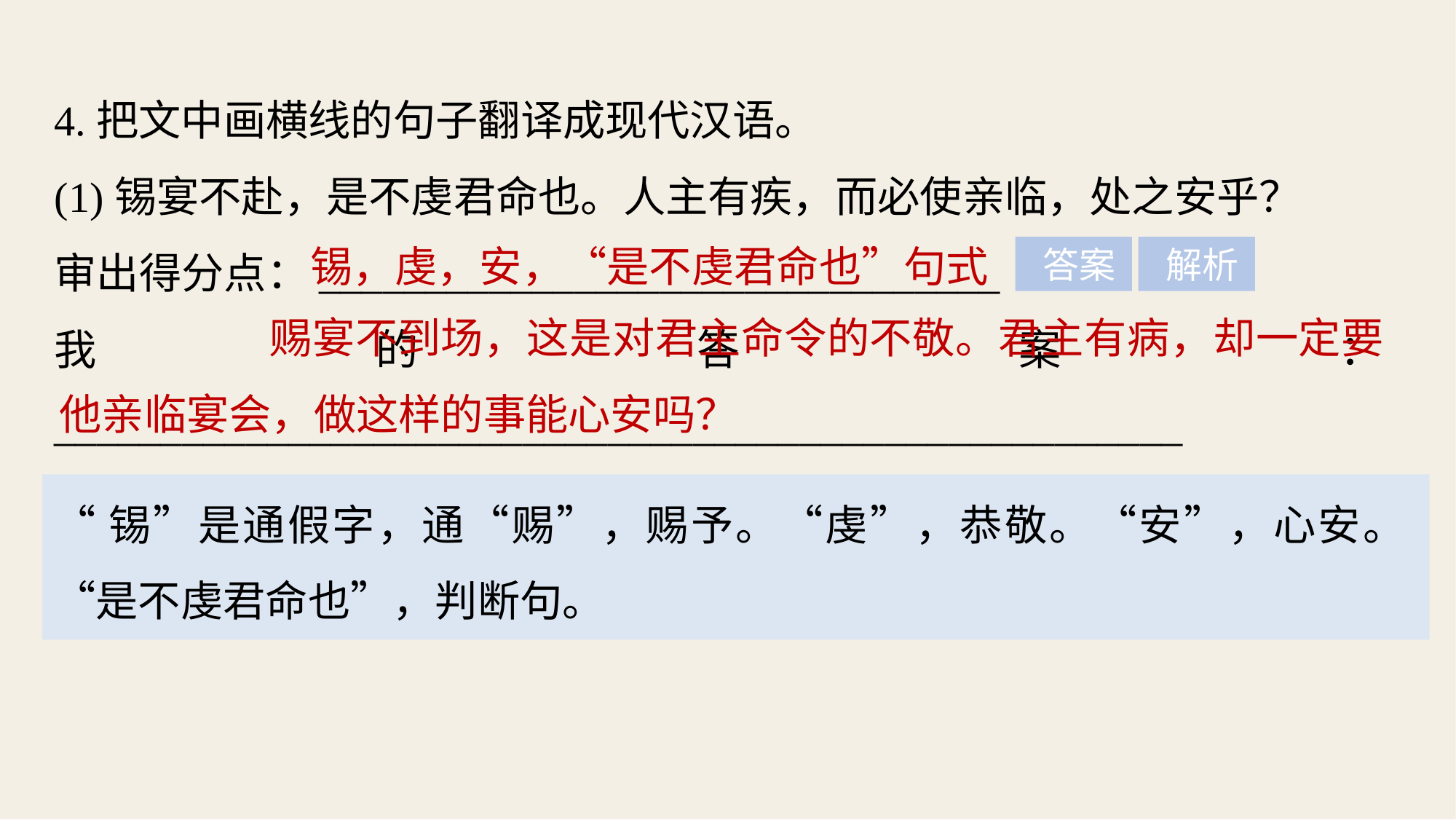

4.把文中画横线的句子翻译成现代汉语。
(1)锡宴不赴，是不虔君命也。人主有疾，而必使亲临，处之安乎？
审出得分点：________________________________
我的答案：_____________________________________________________
_________________________________
锡，虔，安，“是不虔君命也”句式
 答案
 解析
                    赐宴不到场，这是对君主命令的不敬。君主有病，却一定要他亲临宴会，做这样的事能心安吗？
“锡”是通假字，通“赐”，赐予。“虔”，恭敬。“安”，心安。“是不虔君命也”，判断句。